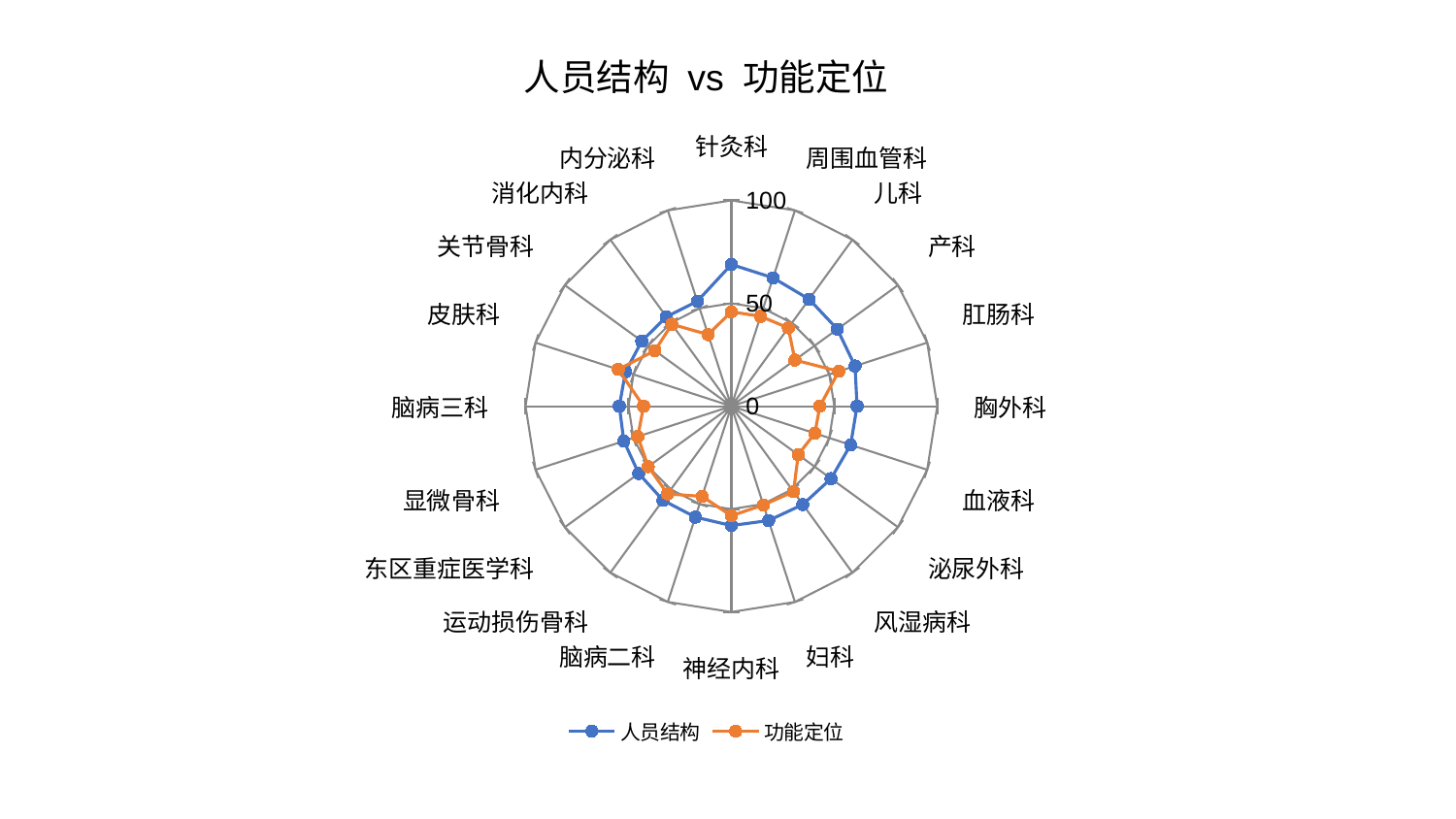

### Chart: 人员结构 vs 功能定位

| Category | 人员结构 | 功能定位 |
|---|---|---|
| 针灸科 | 68.84838999472922 | 45.89155133114511 |
| 周围血管科 | 65.57949100542523 | 45.905050964992334 |
| 儿科 | 64.26483771475763 | 47.055595528229794 |
| 产科 | 63.65471028787991 | 38.14276364301082 |
| 肛肠科 | 63.164174877567085 | 54.847352808612634 |
| 胸外科 | 61.05209818111784 | 43.00139078824977 |
| 血液科 | 60.90835740435315 | 42.626182551648846 |
| 泌尿外科 | 59.84717535681124 | 40.128069247551345 |
| 风湿病科 | 59.05211198162183 | 51.37452301038964 |
| 妇科 | 58.44455005050135 | 50.45560390410994 |
| 神经内科 | 57.99341502875526 | 53.252453690688746 |
| 脑病二科 | 56.69461773715861 | 46.1014779720149 |
| 运动损伤骨科 | 56.53139564644016 | 52.71415411717456 |
| 东区重症医学科 | 55.649271777410746 | 49.9545093824802 |
| 显微骨科 | 54.93028333648826 | 47.78015389470058 |
| 脑病三科 | 54.44665752949831 | 42.65404996231305 |
| 皮肤科 | 54.0771090299728 | 57.80427016089645 |
| 关节骨科 | 53.81178893275821 | 45.918615315711484 |
| 消化内科 | 53.688533474259906 | 49.200655517239326 |
| 内分泌科 | 53.59913096327622 | 36.602219820951895 |
92